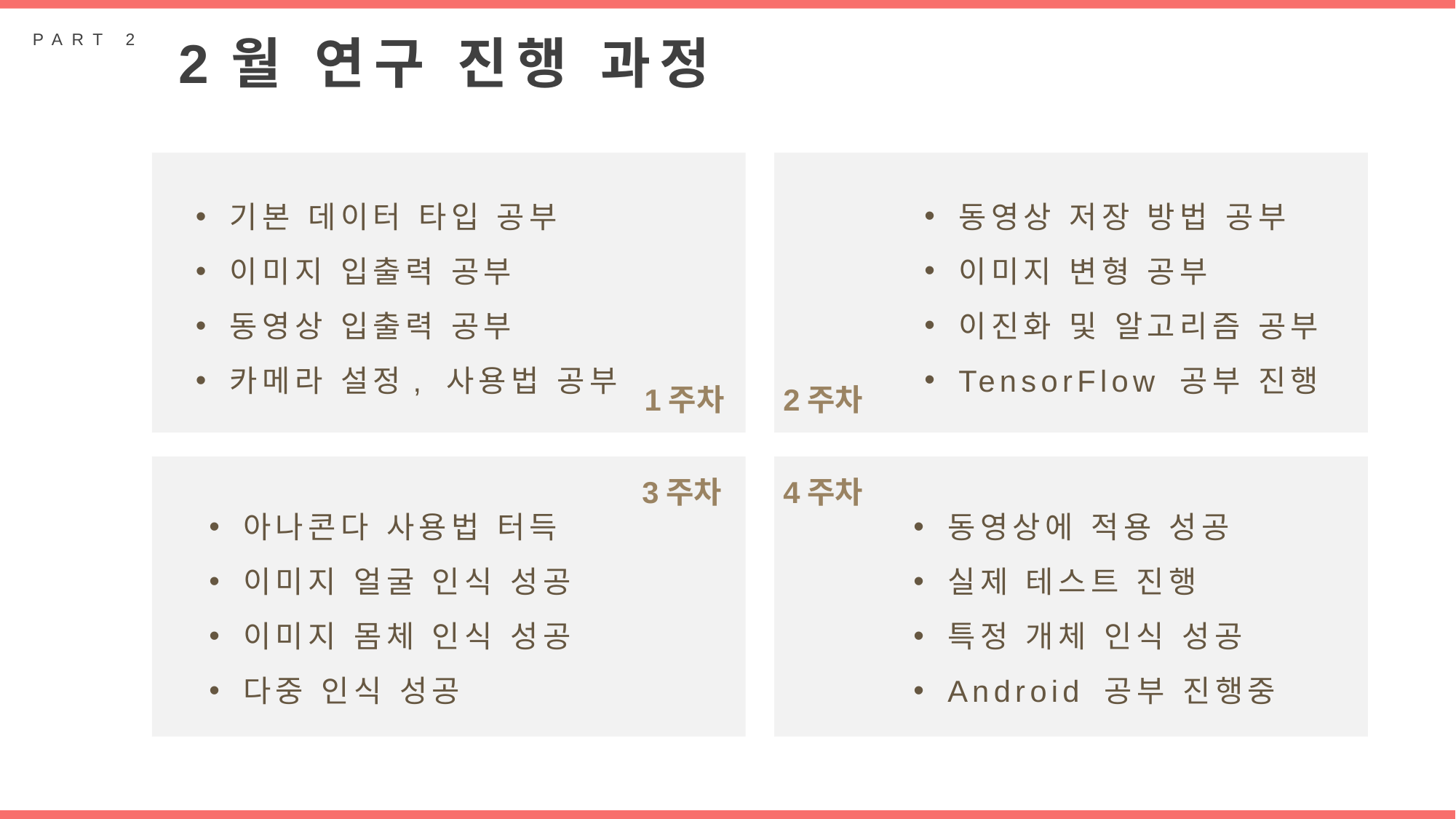

PART 2
2월 연구 진행 과정

동영상 저장 방법 공부
이미지 변형 공부
이진화 및 알고리즘 공부
TensorFlow 공부 진행
기본 데이터 타입 공부
이미지 입출력 공부
동영상 입출력 공부
카메라 설정, 사용법 공부
1주차

아나콘다 사용법 터득
이미지 얼굴 인식 성공
이미지 몸체 인식 성공
다중 인식 성공
동영상에 적용 성공
실제 테스트 진행
특정 개체 인식 성공
Android 공부 진행중
2주차
3주차
4주차